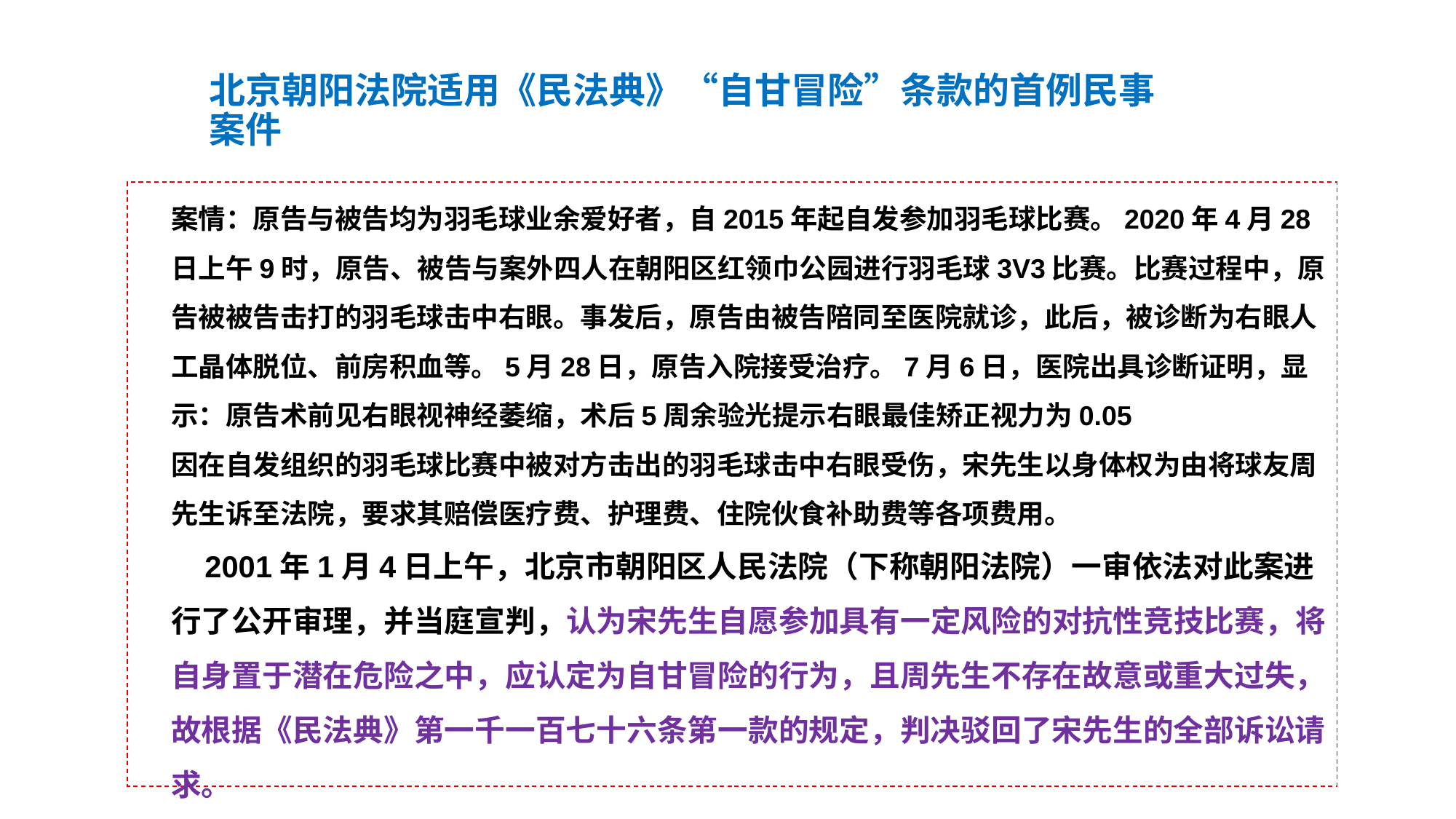

北京朝阳法院适用《民法典》“自甘冒险”条款的首例民事案件
案情：原告与被告均为羽毛球业余爱好者，自2015年起自发参加羽毛球比赛。2020年4月28日上午9时，原告、被告与案外四人在朝阳区红领巾公园进行羽毛球3V3比赛。比赛过程中，原告被被告击打的羽毛球击中右眼。事发后，原告由被告陪同至医院就诊，此后，被诊断为右眼人工晶体脱位、前房积血等。5月28日，原告入院接受治疗。7月6日，医院出具诊断证明，显示：原告术前见右眼视神经萎缩，术后5周余验光提示右眼最佳矫正视力为0.05
因在自发组织的羽毛球比赛中被对方击出的羽毛球击中右眼受伤，宋先生以身体权为由将球友周先生诉至法院，要求其赔偿医疗费、护理费、住院伙食补助费等各项费用。
    2001年1月4日上午，北京市朝阳区人民法院（下称朝阳法院）一审依法对此案进行了公开审理，并当庭宣判，认为宋先生自愿参加具有一定风险的对抗性竞技比赛，将自身置于潜在危险之中，应认定为自甘冒险的行为，且周先生不存在故意或重大过失，故根据《民法典》第一千一百七十六条第一款的规定，判决驳回了宋先生的全部诉讼请求。